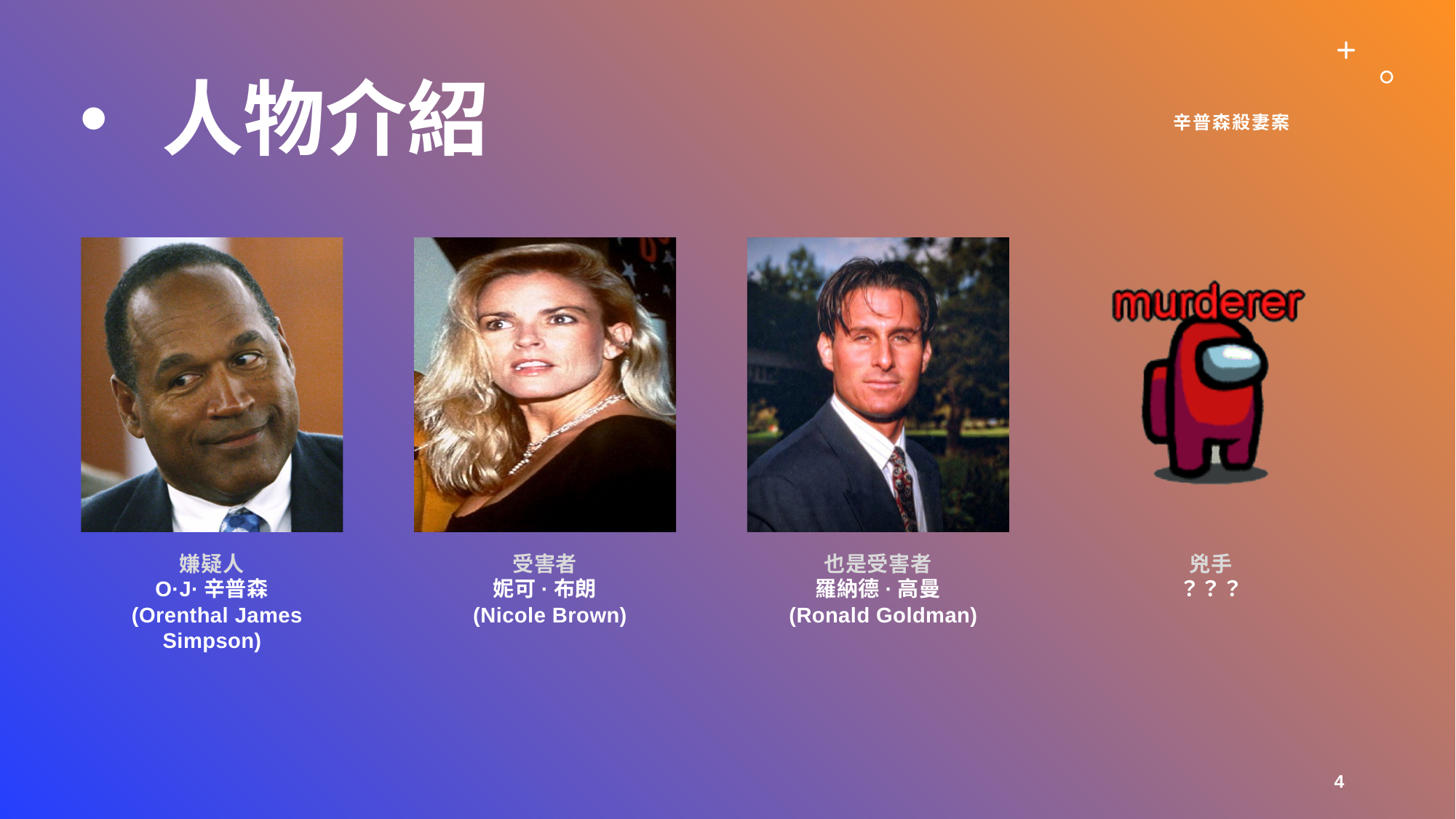

# 人物介紹
辛普森殺妻案
嫌疑人
O·J·辛普森
 (Orenthal James Simpson)
受害者
妮可·布朗
 (Nicole Brown)
也是受害者
羅納德·高曼
 (Ronald Goldman)
兇手
？？？
4